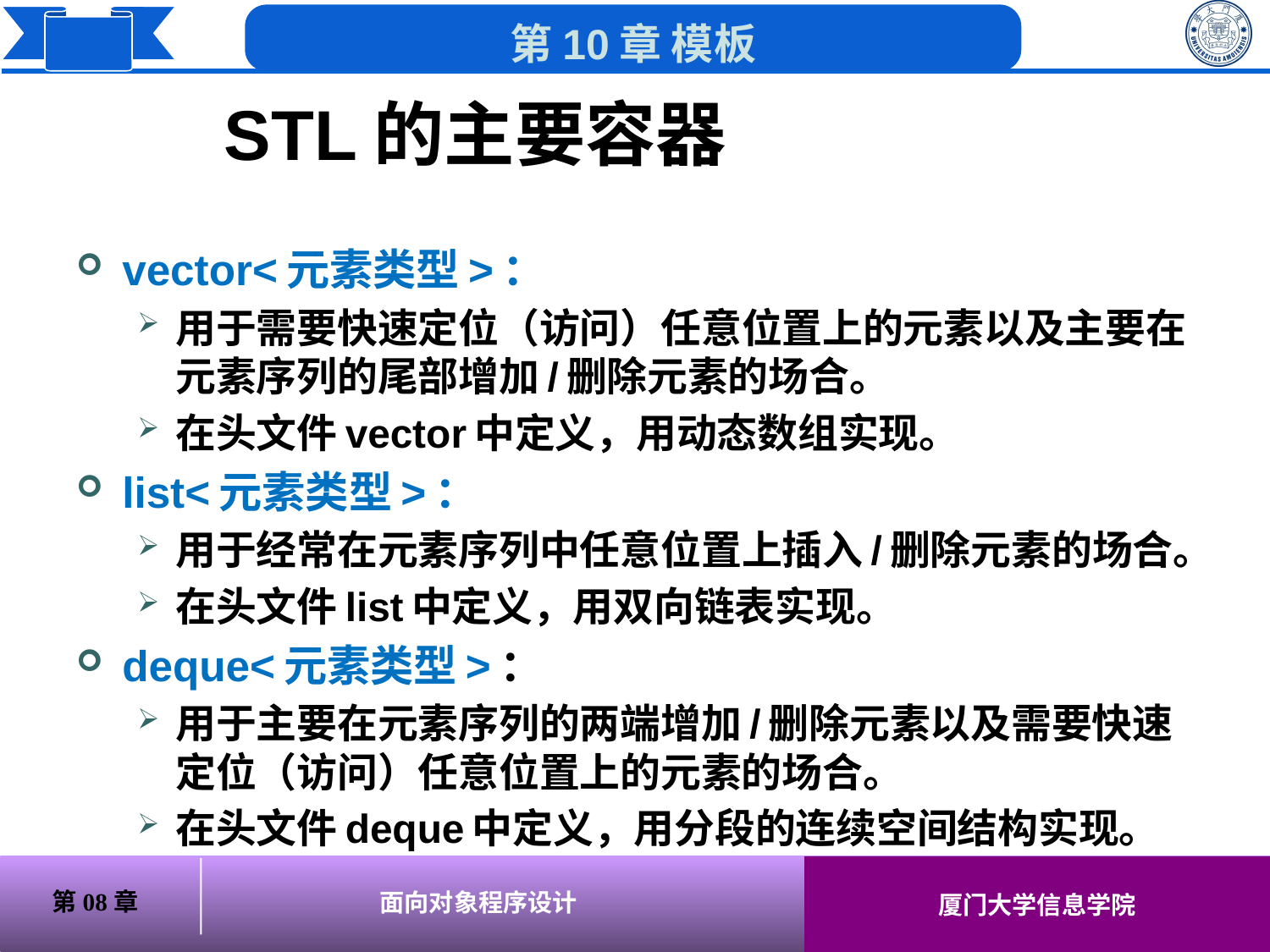

# STL的主要容器
vector<元素类型>：
用于需要快速定位（访问）任意位置上的元素以及主要在元素序列的尾部增加/删除元素的场合。
在头文件vector中定义，用动态数组实现。
list<元素类型>：
用于经常在元素序列中任意位置上插入/删除元素的场合。
在头文件list中定义，用双向链表实现。
deque<元素类型>：
用于主要在元素序列的两端增加/删除元素以及需要快速定位（访问）任意位置上的元素的场合。
在头文件deque中定义，用分段的连续空间结构实现。
36